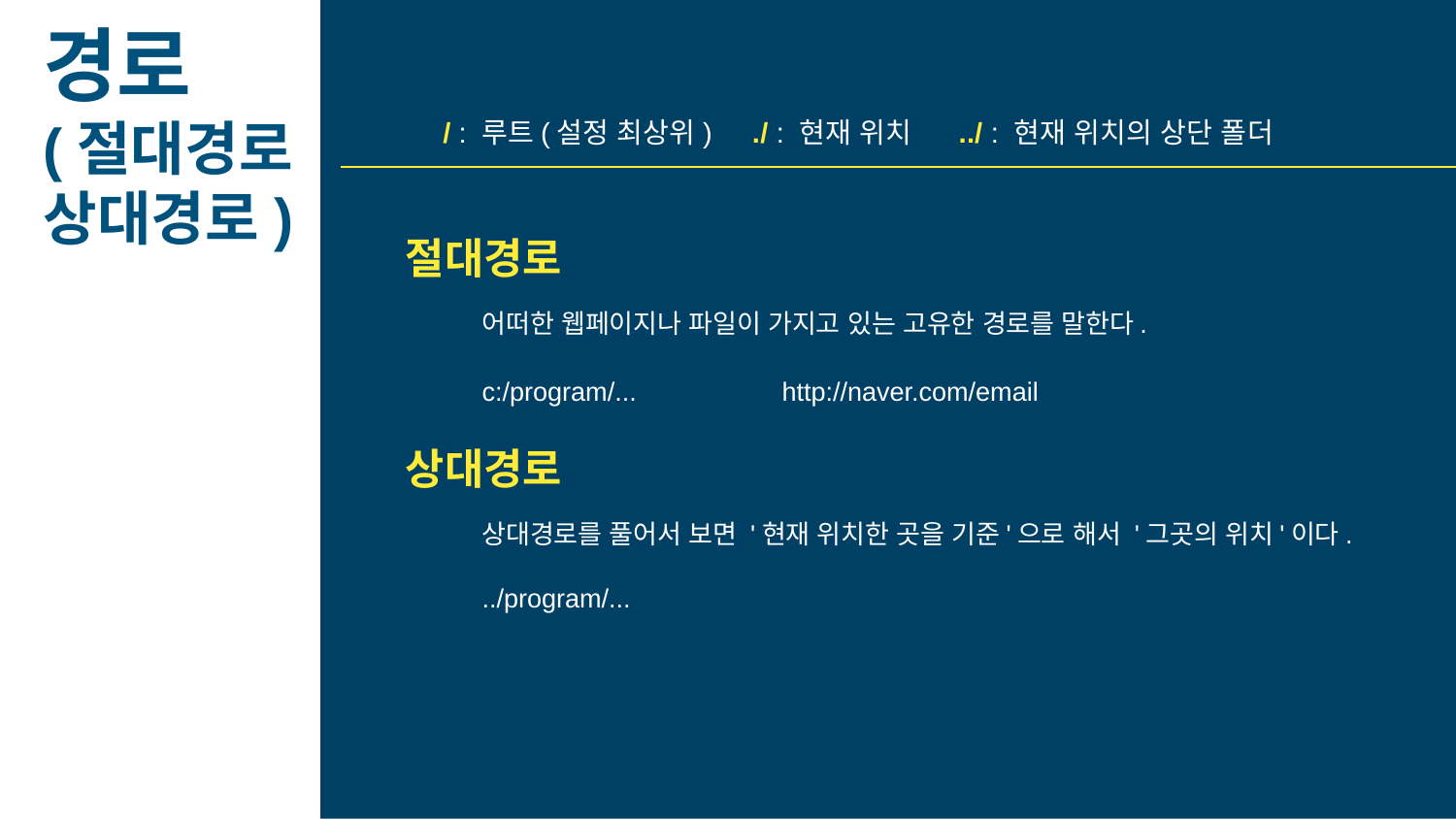

경로
(절대경로
상대경로)

  / : 루트(설정 최상위)     ./ : 현재 위치     ../ : 현재 위치의 상단 폴더
절대경로
어떠한 웹페이지나 파일이 가지고 있는 고유한 경로를 말한다.
c:/program/...
http://naver.com/email
상대경로
상대경로를 풀어서 보면 '현재 위치한 곳을 기준'으로 해서 '그곳의 위치'이다.
../program/...